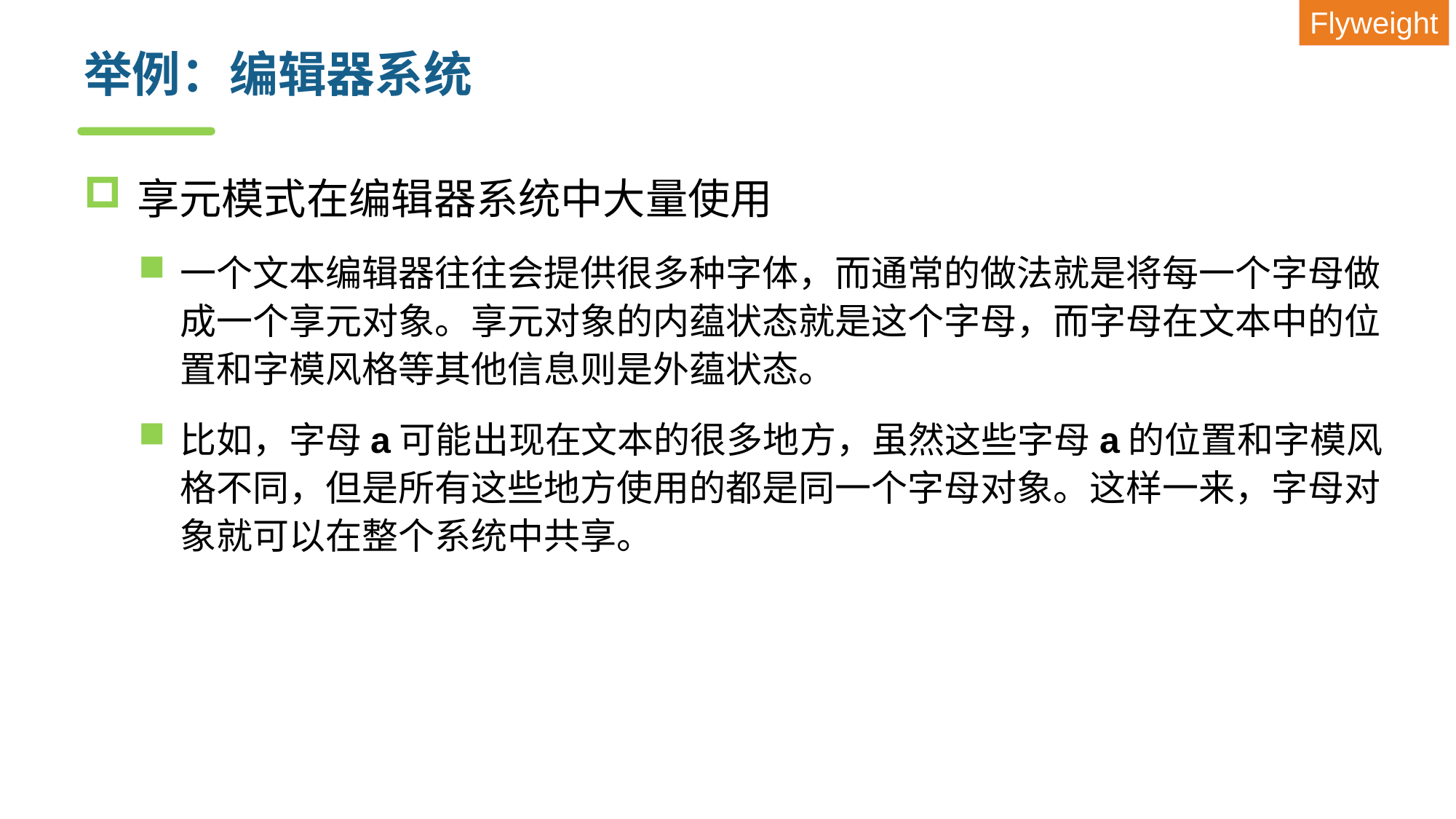

Flyweight
# 举例：编辑器系统
享元模式在编辑器系统中大量使用
一个文本编辑器往往会提供很多种字体，而通常的做法就是将每一个字母做成一个享元对象。享元对象的内蕴状态就是这个字母，而字母在文本中的位置和字模风格等其他信息则是外蕴状态。
比如，字母a可能出现在文本的很多地方，虽然这些字母a的位置和字模风格不同，但是所有这些地方使用的都是同一个字母对象。这样一来，字母对象就可以在整个系统中共享。
153